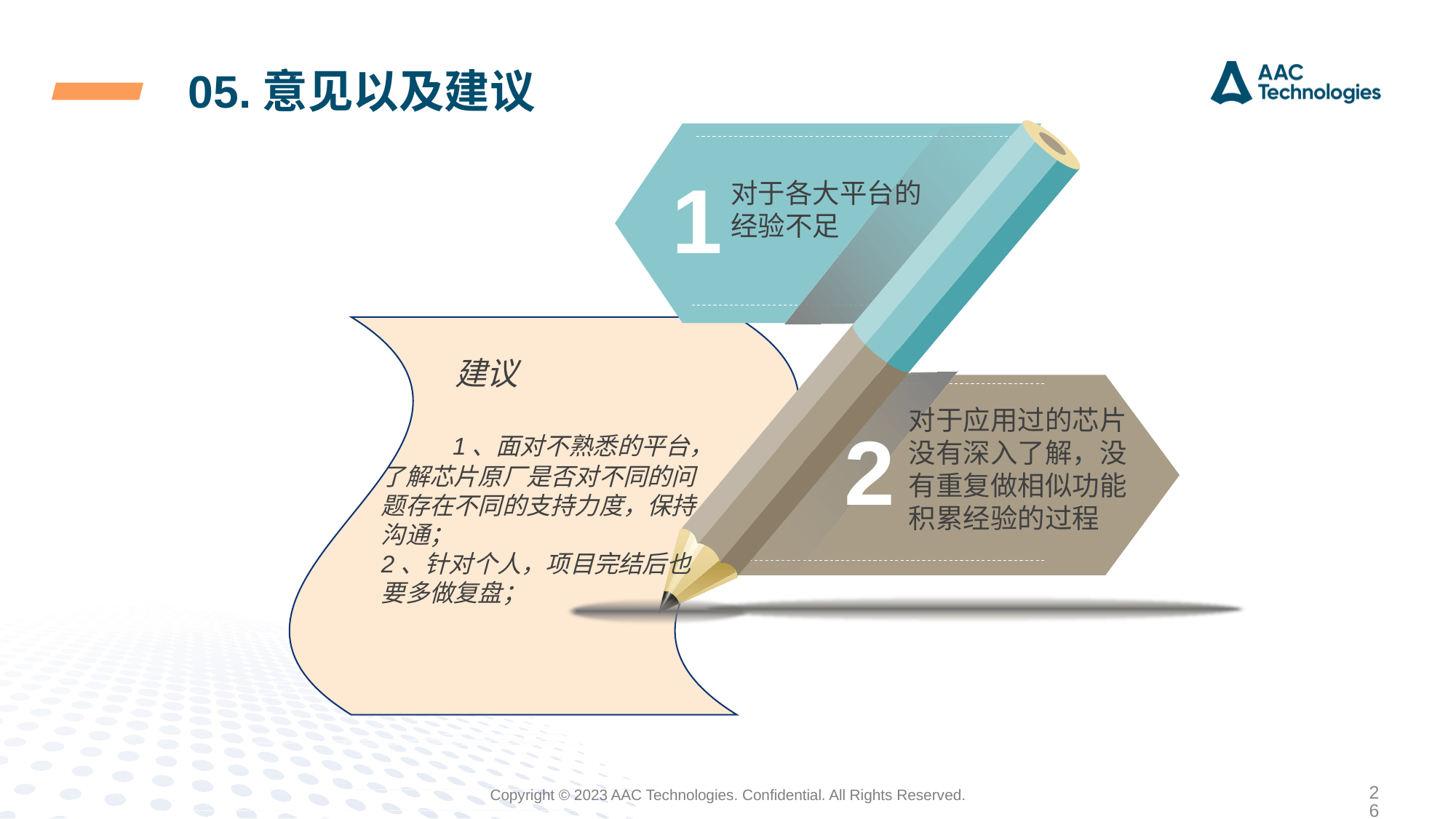

05.意见以及建议

1
对于各大平台的经验不足
对于应用过的芯片没有深入了解，没有重复做相似功能积累经验的过程
2

建议
        1、面对不熟悉的平台，了解芯片原厂是否对不同的问题存在不同的支持力度，保持沟通；
2、针对个人，项目完结后也要多做复盘；
26